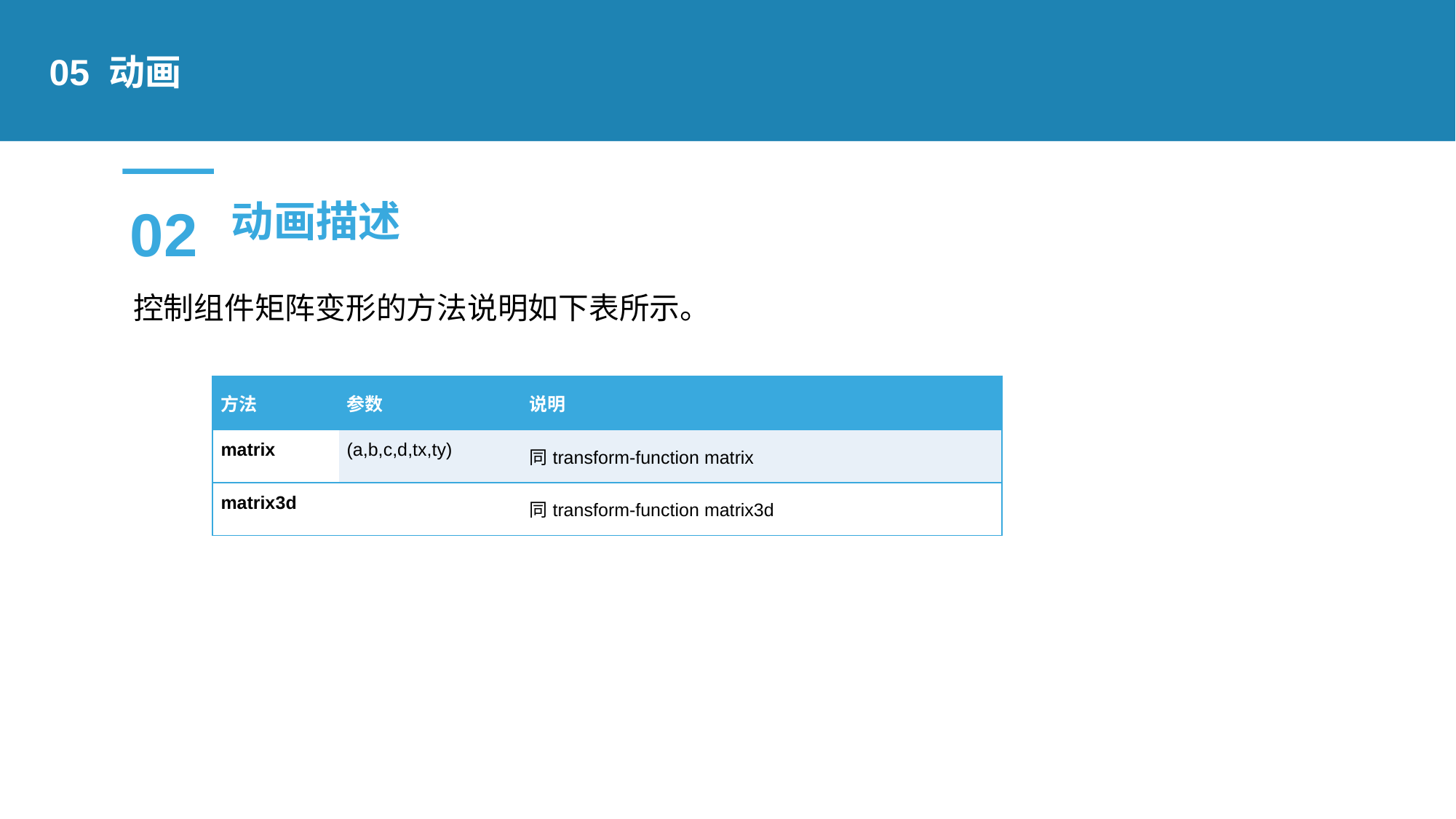

05 动画
02

动画描述
控制组件矩阵变形的方法说明如下表所示。

| 方法 | 参数 | 说明 |
| --- | --- | --- |
| matrix | (a,b,c,d,tx,ty) | 同transform-function matrix |
| matrix3d |  | 同transform-function matrix3d |